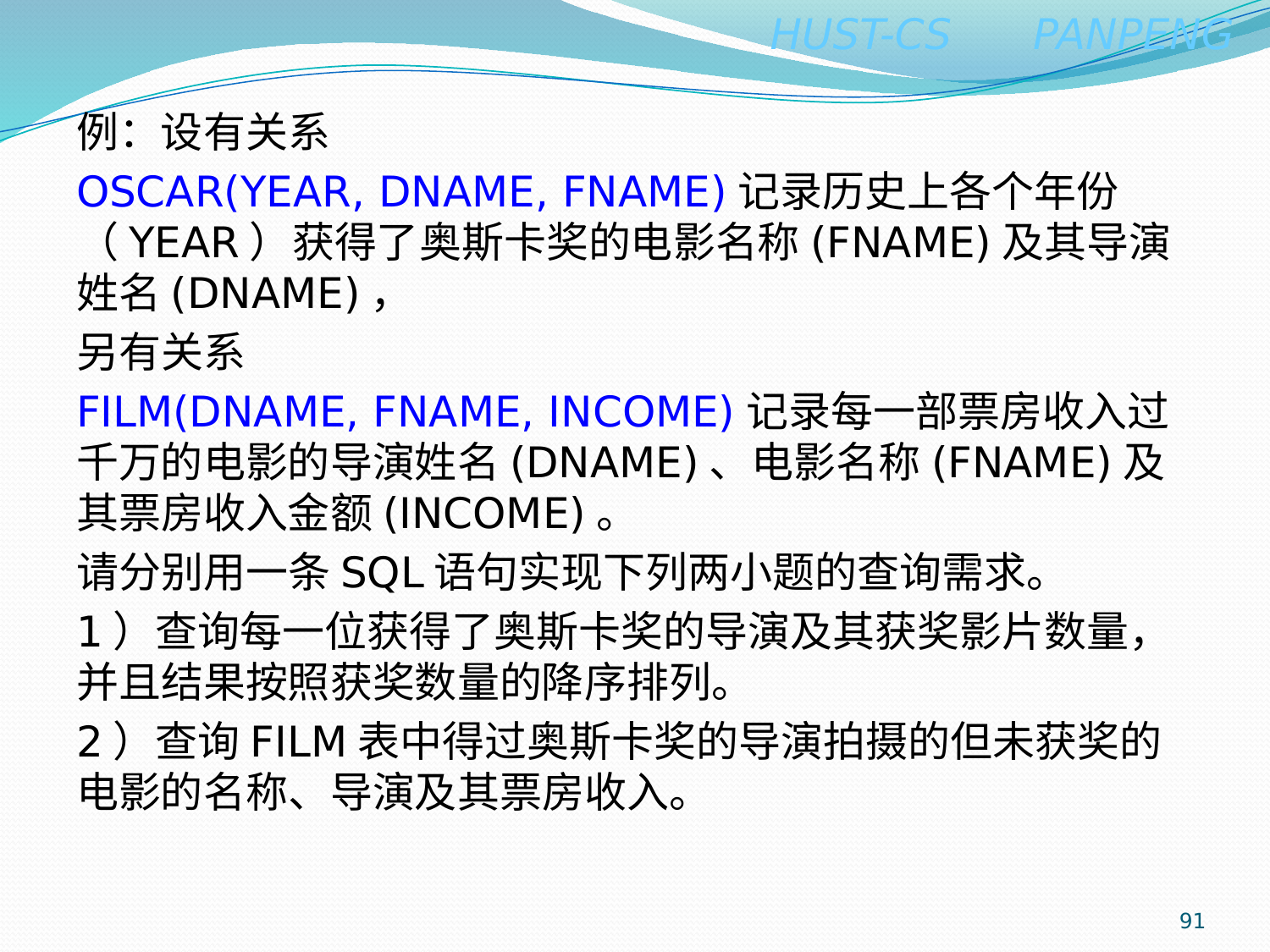

例：设有关系
OSCAR(YEAR, DNAME, FNAME)记录历史上各个年份（YEAR）获得了奥斯卡奖的电影名称(FNAME)及其导演姓名(DNAME)，
另有关系
FILM(DNAME, FNAME, INCOME)记录每一部票房收入过千万的电影的导演姓名(DNAME)、电影名称(FNAME)及其票房收入金额(INCOME)。
请分别用一条SQL语句实现下列两小题的查询需求。
1）查询每一位获得了奥斯卡奖的导演及其获奖影片数量，并且结果按照获奖数量的降序排列。
2）查询FILM表中得过奥斯卡奖的导演拍摄的但未获奖的电影的名称、导演及其票房收入。
91